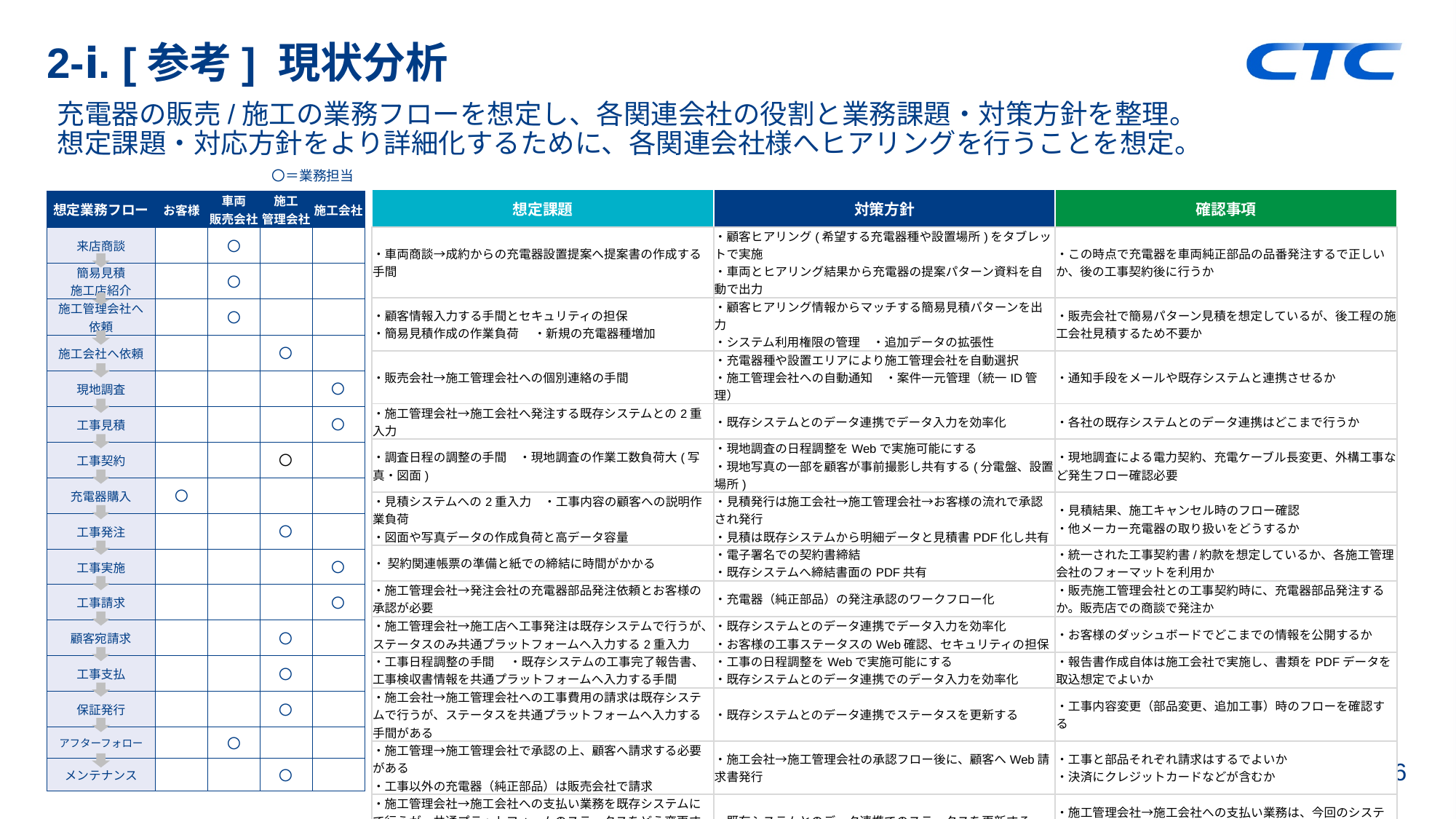

# 2-ⅰ. [参考] 現状分析
充電器の販売/施工の業務フローを想定し、各関連会社の役割と業務課題・対策方針を整理。
想定課題・対応方針をより詳細化するために、各関連会社様へヒアリングを行うことを想定。
〇＝業務担当
| 想定課題 | 対策方針 | 確認事項 |
| --- | --- | --- |
| ・車両商談→成約からの充電器設置提案へ提案書の作成する手間 | ・顧客ヒアリング(希望する充電器種や設置場所)をタブレットで実施 ・車両とヒアリング結果から充電器の提案パターン資料を自動で出力 | ・この時点で充電器を車両純正部品の品番発注するで正しいか、後の工事契約後に行うか |
| ・顧客情報入力する手間とセキュリティの担保 ・簡易見積作成の作業負荷　 ・新規の充電器種増加 | ・顧客ヒアリング情報からマッチする簡易見積パターンを出力 ・システム利用権限の管理　・追加データの拡張性 | ・販売会社で簡易パターン見積を想定しているが、後工程の施工会社見積するため不要か |
| ・販売会社→施工管理会社への個別連絡の手間 | ・充電器種や設置エリアにより施工管理会社を自動選択 ・施工管理会社への自動通知　・案件一元管理（統一ID管理） | ・通知手段をメールや既存システムと連携させるか |
| ・施工管理会社→施工会社へ発注する既存システムとの2重入力 | ・既存システムとのデータ連携でデータ入力を効率化 | ・各社の既存システムとのデータ連携はどこまで行うか |
| ・調査日程の調整の手間　・現地調査の作業工数負荷大(写真・図面) | ・現地調査の日程調整をWebで実施可能にする ・現地写真の一部を顧客が事前撮影し共有する(分電盤、設置場所) | ・現地調査による電力契約、充電ケーブル長変更、外構工事など発生フロー確認必要 |
| ・見積システムへの2重入力　・工事内容の顧客への説明作業負荷 ・図面や写真データの作成負荷と高データ容量 | ・見積発行は施工会社→施工管理会社→お客様の流れで承認され発行 ・見積は既存システムから明細データと見積書PDF化し共有 | ・見積結果、施工キャンセル時のフロー確認 ・他メーカー充電器の取り扱いをどうするか |
| ・ 契約関連帳票の準備と紙での締結に時間がかかる | ・電子署名での契約書締結 ・既存システムへ締結書面のPDF共有 | ・統一された工事契約書/約款を想定しているか、各施工管理会社のフォーマットを利用か |
| ・施工管理会社→発注会社の充電器部品発注依頼とお客様の承認が必要 | ・充電器（純正部品）の発注承認のワークフロー化 | ・販売施工管理会社との工事契約時に、充電器部品発注するか。販売店での商談で発注か |
| ・施工管理会社→施工店へ工事発注は既存システムで行うが、ステータスのみ共通プラットフォームへ入力する2重入力 | ・既存システムとのデータ連携でデータ入力を効率化　 ・お客様の工事ステータスのWeb確認、セキュリティの担保 | ・お客様のダッシュボードでどこまでの情報を公開するか |
| ・工事日程調整の手間　 ・既存システムの工事完了報告書、工事検収書情報を共通プラットフォームへ入力する手間 | ・工事の日程調整をWebで実施可能にする ・既存システムとのデータ連携でのデータ入力を効率化 | ・報告書作成自体は施工会社で実施し、書類をPDFデータを取込想定でよいか |
| ・施工会社→施工管理会社への工事費用の請求は既存システムで行うが、ステータスを共通プラットフォームへ入力する手間がある | ・既存システムとのデータ連携でステータスを更新する | ・工事内容変更（部品変更、追加工事）時のフローを確認する |
| ・施工管理→施工管理会社で承認の上、顧客へ請求する必要がある ・工事以外の充電器（純正部品）は販売会社で請求 | ・施工会社→施工管理会社の承認フロー後に、顧客へWeb請求書発行 | ・工事と部品それぞれ請求はするでよいか ・決済にクレジットカードなどが含むか |
| ・施工管理会社→施工会社への支払い業務を既存システムにて行うが、共通プラットフォームのステータスをどう変更するか | ・既存システムとのデータ連携でのステータスを更新する | ・施工管理会社→施工会社への支払い業務は、今回のシステム化スコープ外か |
| ・保証書内容の説明や、紙での発行による紛失の発生 ・保証期限の管理。 | ・電子保証書の発行しWeb画面で閲覧 ・保証期限の通知メールの実施 | ・充電器は機種で保証内容が異なるか ・施工の保証は内容を統一するのか |
| ・工事完了後のアフターフォローに時間を取れない ・フォローすべき顧客対象や月間販売実績数が不明 | ・工事完了後に自動通知メール、アンケートフォームで情報収集 ・対象顧客の検索、ダッシュボードでの見える化 | ・アフターフォローは施工管理会社の担当想定か、コールセンターはありえるか |
| ・定期部品交換などのメンテナンス通知が管理しきれない ・部品交換履歴などの管理が | ・メンテナンス自動通知メール ・部品交換の履歴管理　　・交換率などのKPIダッシュボード化 | ・メンテナンス業務もスコープ範囲とし、施工管理会社が主導で行う想定か |
| 想定業務フロー | お客様 | 車両 販売会社 | 施工 管理会社 | 施工会社 |
| --- | --- | --- | --- | --- |
| 来店商談 |  | 〇 |  |  |
| 簡易見積 施工店紹介 |  | 〇 |  |  |
| 施工管理会社へ 依頼 |  | 〇 |  |  |
| 施工会社へ依頼 |  |  | 〇 |  |
| 現地調査 |  |  |  | 〇 |
| 工事見積 |  |  |  | 〇 |
| 工事契約 |  |  | 〇 |  |
| 充電器購入 | 〇 |  |  |  |
| 工事発注 |  |  | 〇 |  |
| 工事実施 |  |  |  | 〇 |
| 工事請求 |  |  |  | 〇 |
| 顧客宛請求 |  |  | 〇 |  |
| 工事支払 |  |  | 〇 |  |
| 保証発行 |  |  | 〇 |  |
| アフターフォロー |  | 〇 |  |  |
| メンテナンス |  |  | 〇 |  |